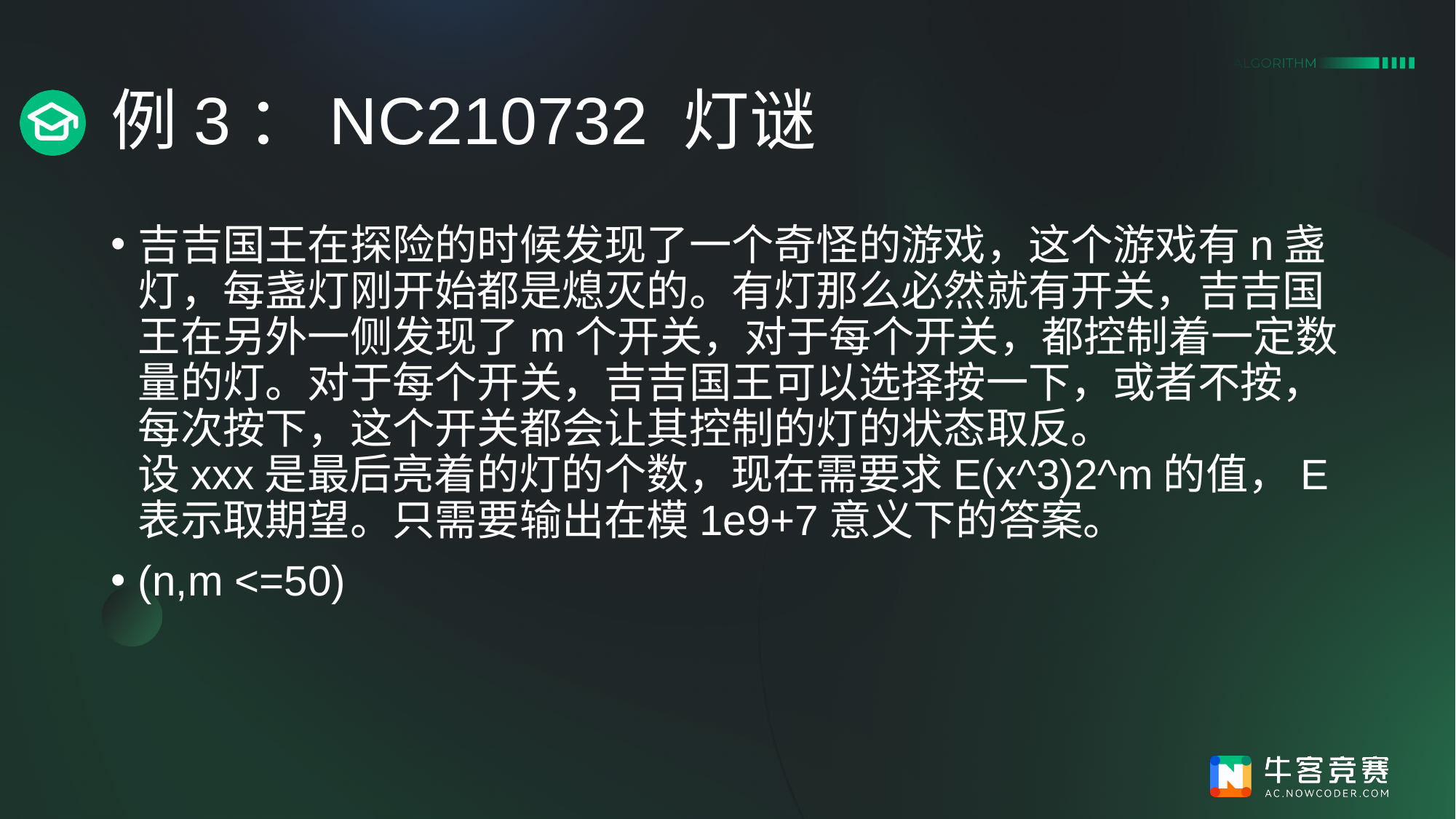

# 例3：NC210732 灯谜
吉吉国王在探险的时候发现了一个奇怪的游戏，这个游戏有n盏灯，每盏灯刚开始都是熄灭的。有灯那么必然就有开关，吉吉国王在另外一侧发现了m个开关，对于每个开关，都控制着一定数量的灯。对于每个开关，吉吉国王可以选择按一下，或者不按，每次按下，这个开关都会让其控制的灯的状态取反。
设xxx是最后亮着的灯的个数，现在需要求E(x^3)2^m的值，E表示取期望。只需要输出在模1e9+7意义下的答案。
(n,m <=50)